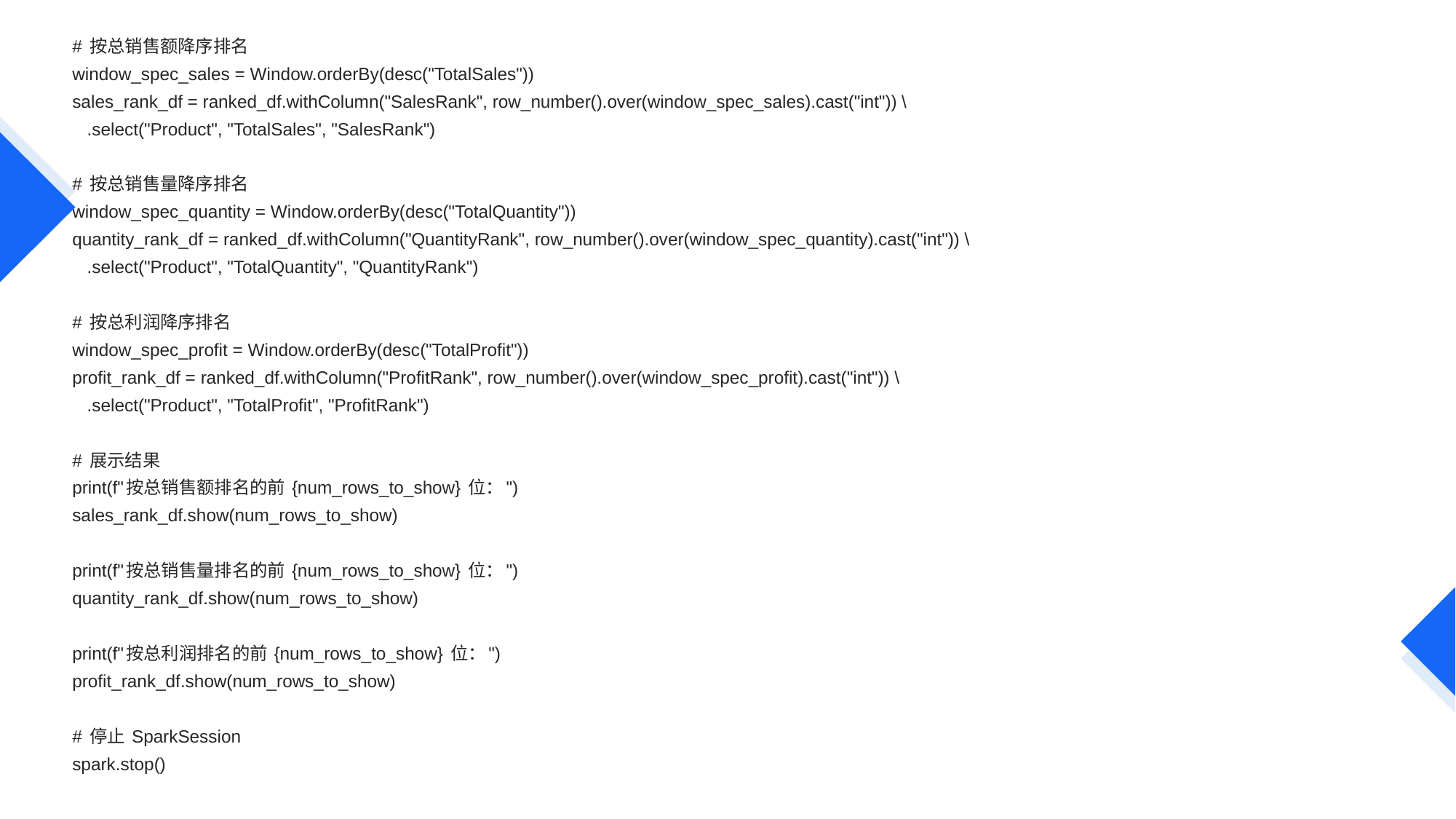

# 按总销售额降序排名
window_spec_sales = Window.orderBy(desc("TotalSales"))
sales_rank_df = ranked_df.withColumn("SalesRank", row_number().over(window_spec_sales).cast("int")) \
   .select("Product", "TotalSales", "SalesRank")

# 按总销售量降序排名
window_spec_quantity = Window.orderBy(desc("TotalQuantity"))
quantity_rank_df = ranked_df.withColumn("QuantityRank", row_number().over(window_spec_quantity).cast("int")) \
   .select("Product", "TotalQuantity", "QuantityRank")

# 按总利润降序排名
window_spec_profit = Window.orderBy(desc("TotalProfit"))
profit_rank_df = ranked_df.withColumn("ProfitRank", row_number().over(window_spec_profit).cast("int")) \
   .select("Product", "TotalProfit", "ProfitRank")

# 展示结果
print(f"按总销售额排名的前 {num_rows_to_show} 位：")
sales_rank_df.show(num_rows_to_show)

print(f"按总销售量排名的前 {num_rows_to_show} 位：")
quantity_rank_df.show(num_rows_to_show)

print(f"按总利润排名的前 {num_rows_to_show} 位：")
profit_rank_df.show(num_rows_to_show)

# 停止 SparkSession
spark.stop()

#